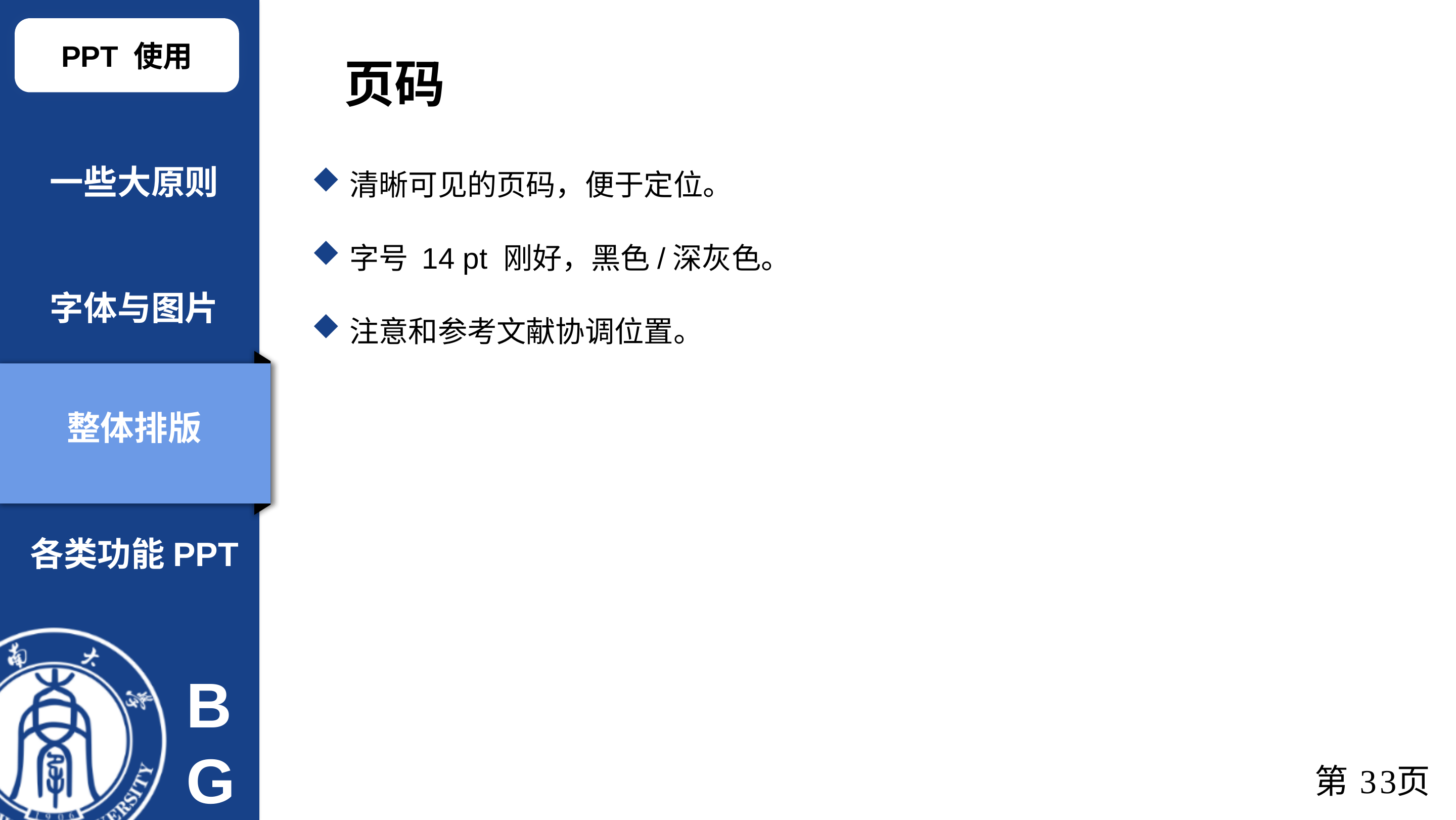

PPT 使用
页码
一些大原则
清晰可见的页码，便于定位。
字号 14 pt 刚好，黑色/深灰色。
注意和参考文献协调位置。
字体与图片
整体排版
各类功能PPT

第33页